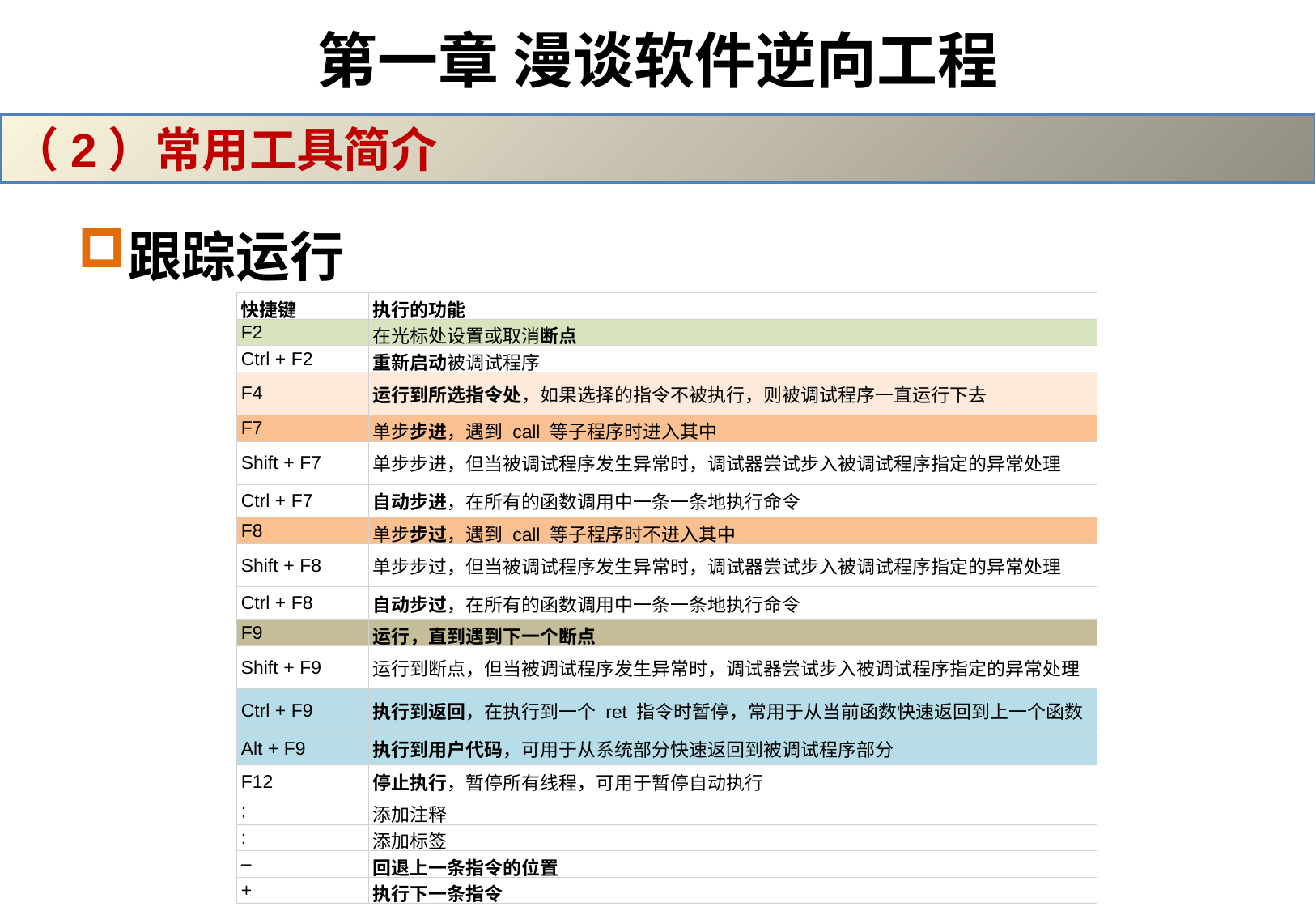

# 第一章 漫谈软件逆向工程
（2）常用工具简介
跟踪运行
| 快捷键 | 执行的功能 |
| --- | --- |
| F2 | 在光标处设置或取消断点 |
| Ctrl + F2 | 重新启动被调试程序 |
| F4 | 运行到所选指令处，如果选择的指令不被执行，则被调试程序一直运行下去 |
| F7 | 单步步进，遇到 call 等子程序时进入其中 |
| Shift + F7 | 单步步进，但当被调试程序发生异常时，调试器尝试步入被调试程序指定的异常处理 |
| Ctrl + F7 | 自动步进，在所有的函数调用中一条一条地执行命令 |
| F8 | 单步步过，遇到 call 等子程序时不进入其中 |
| Shift + F8 | 单步步过，但当被调试程序发生异常时，调试器尝试步入被调试程序指定的异常处理 |
| Ctrl + F8 | 自动步过，在所有的函数调用中一条一条地执行命令 |
| F9 | 运行，直到遇到下一个断点 |
| Shift + F9 | 运行到断点，但当被调试程序发生异常时，调试器尝试步入被调试程序指定的异常处理 |
| Ctrl + F9 | 执行到返回，在执行到一个 ret 指令时暂停，常用于从当前函数快速返回到上一个函数 |
| Alt + F9 | 执行到用户代码，可用于从系统部分快速返回到被调试程序部分 |
| F12 | 停止执行，暂停所有线程，可用于暂停自动执行 |
| ; | 添加注释 |
| : | 添加标签 |
| – | 回退上一条指令的位置 |
| + | 执行下一条指令 |